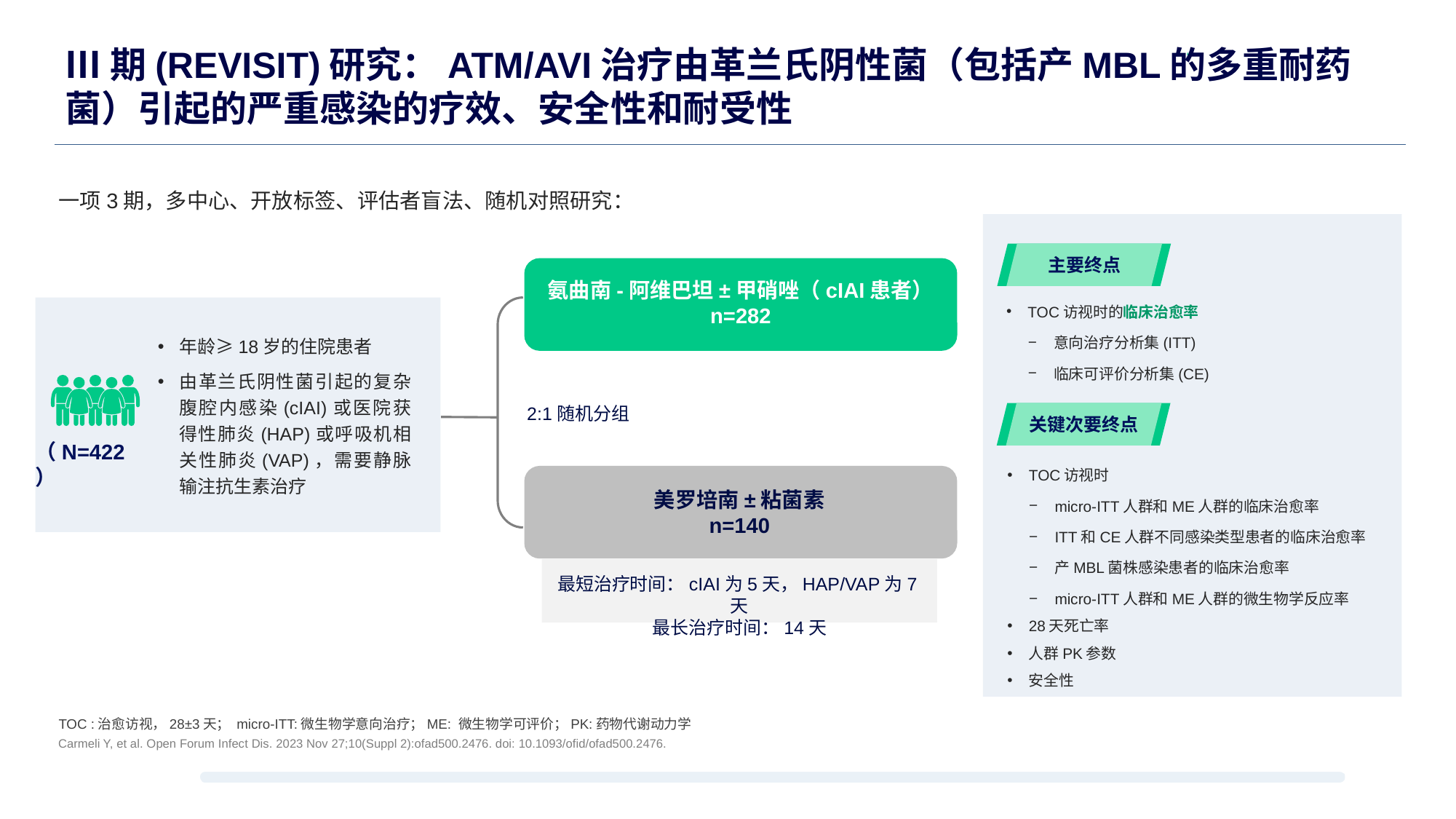

# Ⅲ期(REVISIT)研究：ATM/AVI治疗由革兰氏阴性菌（包括产MBL的多重耐药菌）引起的严重感染的疗效、安全性和耐受性
一项3期，多中心、开放标签、评估者盲法、随机对照研究：

主要终点

氨曲南-阿维巴坦±甲硝唑（cIAI患者）
n=282
TOC访视时的临床治愈率
意向治疗分析集(ITT)
临床可评价分析集(CE)

年龄≥18岁的住院患者
由革兰氏阴性菌引起的复杂腹腔内感染(cIAI)或医院获得性肺炎(HAP)或呼吸机相关性肺炎(VAP)，需要静脉输注抗生素治疗

2:1随机分组
关键次要终点

（N=422）
TOC访视时
micro-ITT人群和ME人群的临床治愈率
ITT和CE人群不同感染类型患者的临床治愈率
产MBL菌株感染患者的临床治愈率
micro-ITT人群和ME人群的微生物学反应率
28天死亡率
人群PK参数
安全性

美罗培南±粘菌素
n=140

最短治疗时间：cIAI为5天，HAP/VAP为7天
最长治疗时间：14天
TOC :治愈访视，28±3天； micro-ITT:微生物学意向治疗；ME: 微生物学可评价；PK:药物代谢动力学
Carmeli Y, et al. Open Forum Infect Dis. 2023 Nov 27;10(Suppl 2):ofad500.2476. doi: 10.1093/ofid/ofad500.2476.